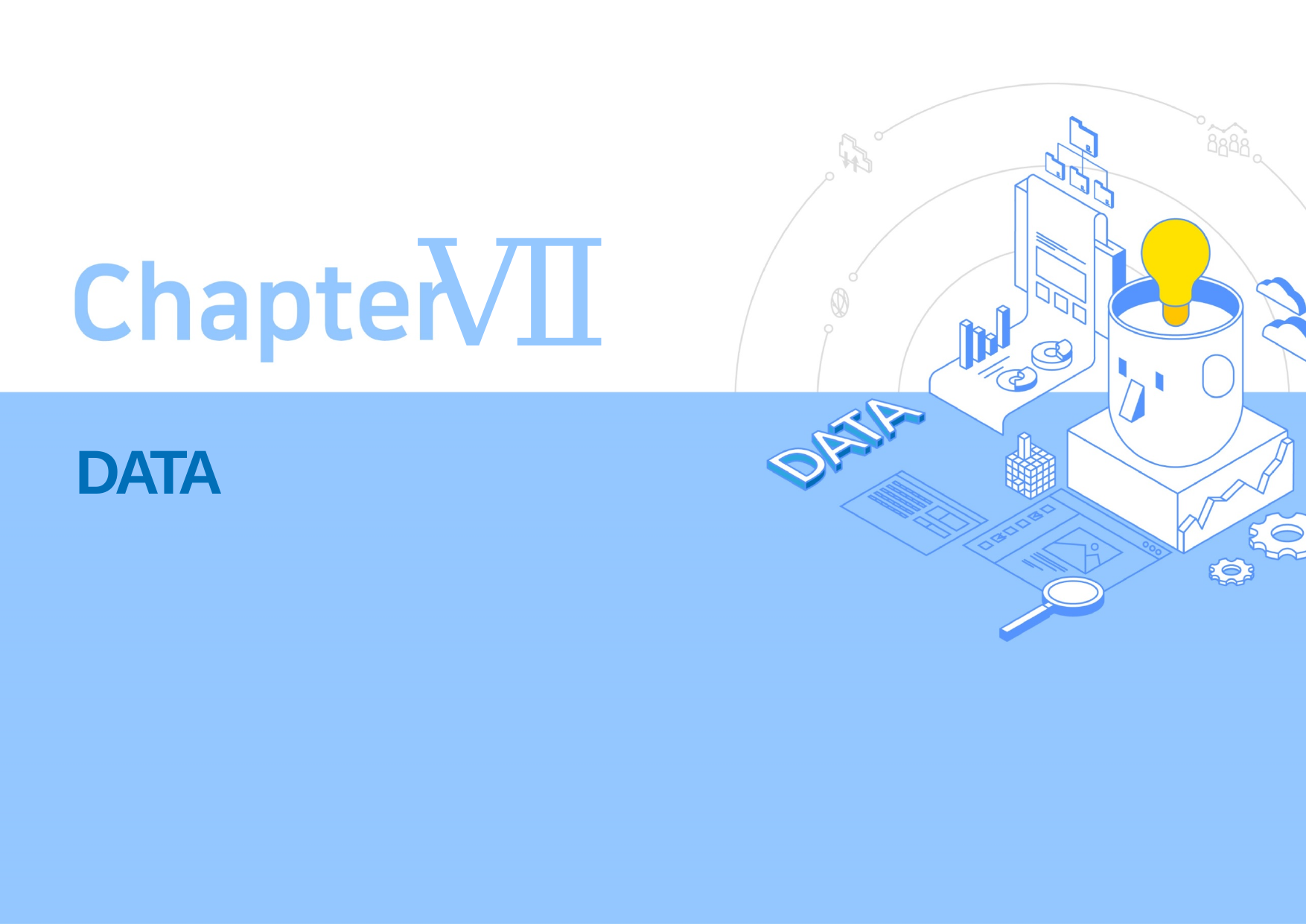

Ⅶ
DATA
1. DB
2. 비정규형 데이터
3. SOURCE